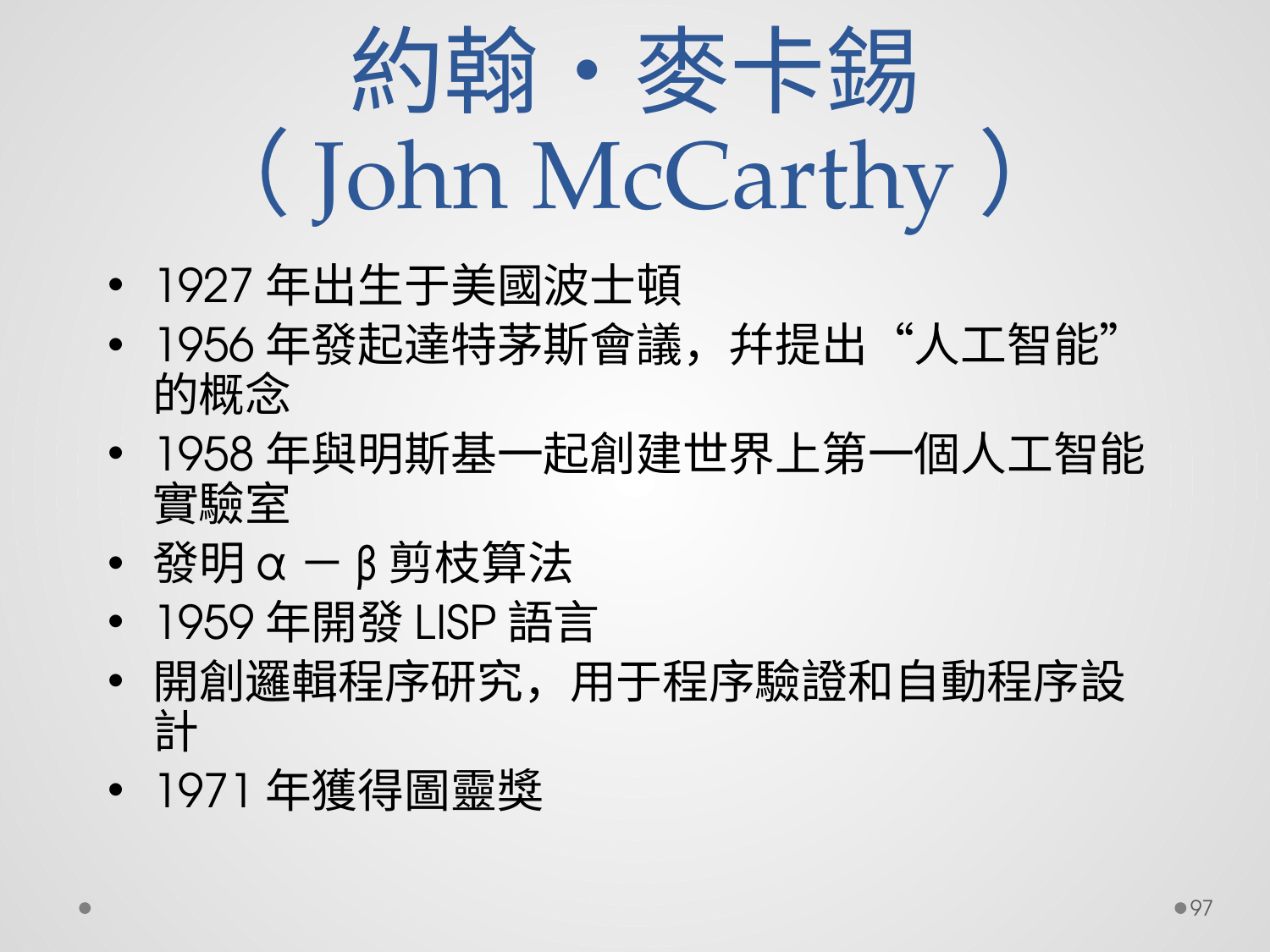

# 約翰•麥卡錫 （John McCarthy）
1927年出生于美國波士頓
1956年發起達特茅斯會議，幷提出“人工智能”的概念
1958年與明斯基一起創建世界上第一個人工智能實驗室
發明α－β剪枝算法
1959年開發LISP語言
開創邏輯程序研究，用于程序驗證和自動程序設計
1971年獲得圖靈獎

97